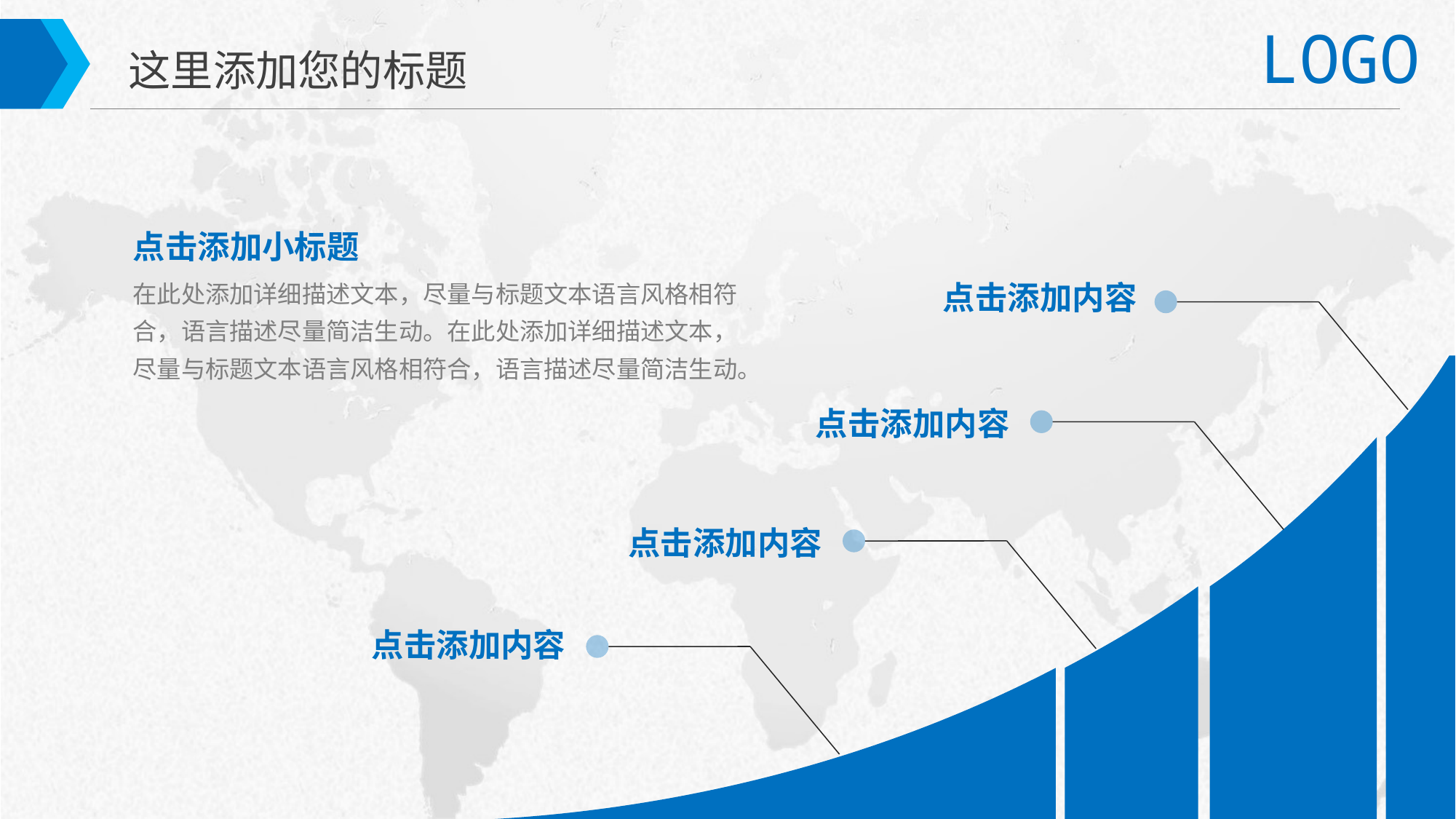

这里添加您的标题
点击添加小标题
在此处添加详细描述文本，尽量与标题文本语言风格相符合，语言描述尽量简洁生动。在此处添加详细描述文本，尽量与标题文本语言风格相符合，语言描述尽量简洁生动。
点击添加内容

点击添加内容

点击添加内容

点击添加内容